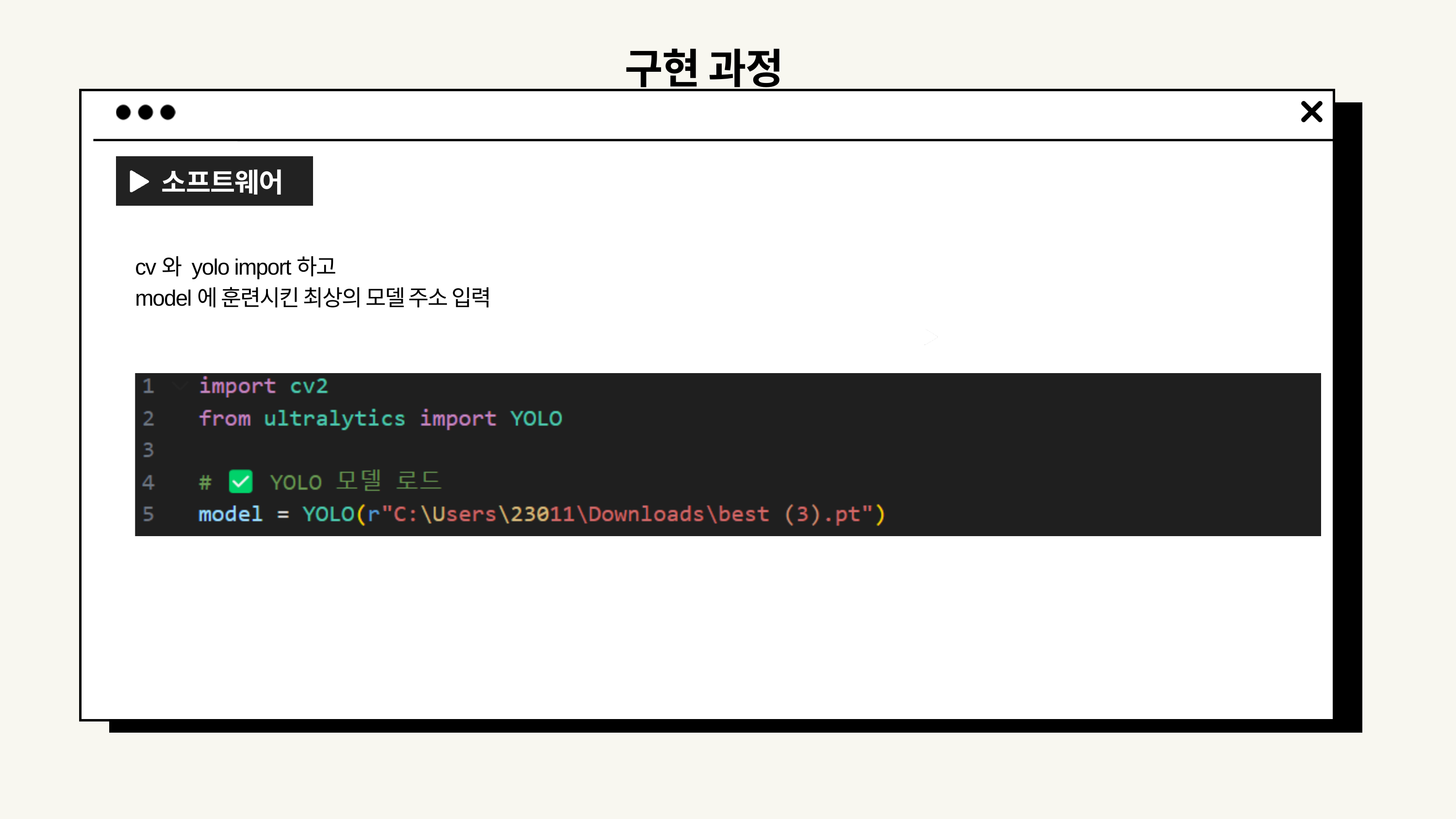

구현 과정

소프트웨어

cv와 yolo import하고
model에 훈련시킨 최상의 모델 주소 입력